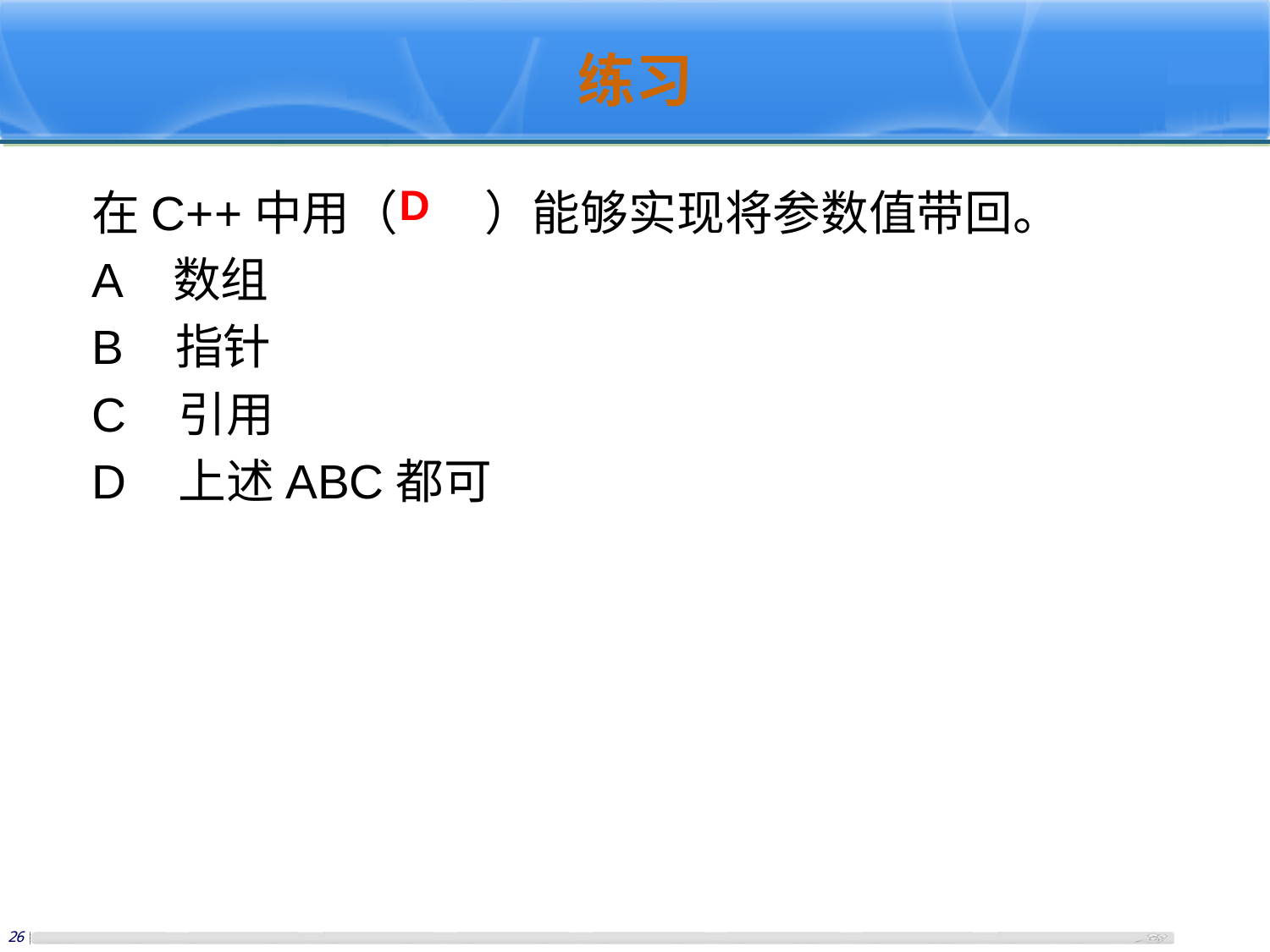

# 练习
D
在C++中用（        ）能够实现将参数值带回。
A   数组
B   指针
C   引用
D   上述ABC都可